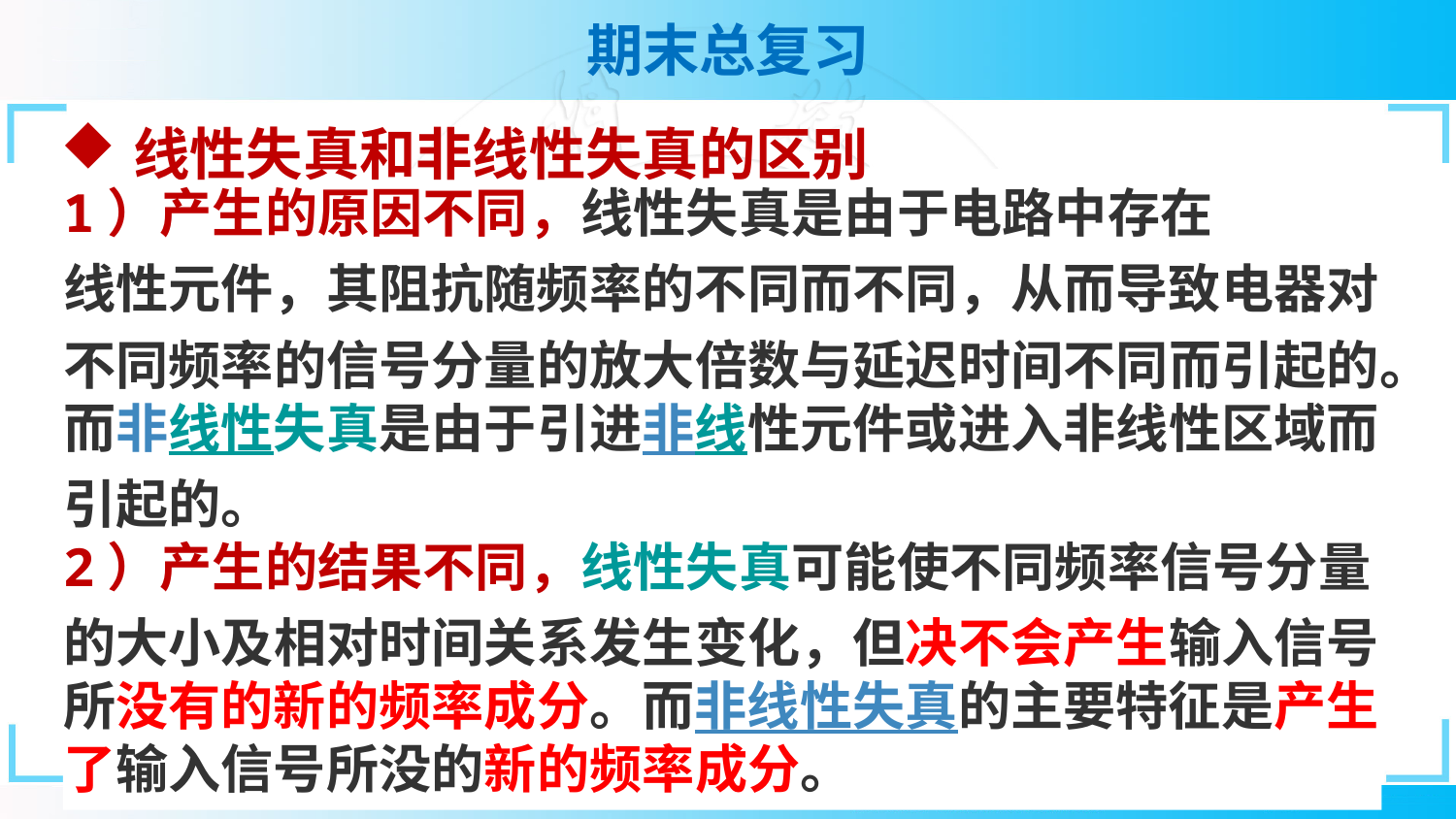

线性失真和非线性失真的区别
1）产生的原因不同，线性失真是由于电路中存在线性元件，其阻抗随频率的不同而不同，从而导致电器对不同频率的信号分量的放大倍数与延迟时间不同而引起的。而非线性失真是由于引进非线性元件或进入非线性区域而引起的。
2）产生的结果不同，线性失真可能使不同频率信号分量的大小及相对时间关系发生变化，但决不会产生输入信号所没有的新的频率成分。而非线性失真的主要特征是产生了输入信号所没的新的频率成分。